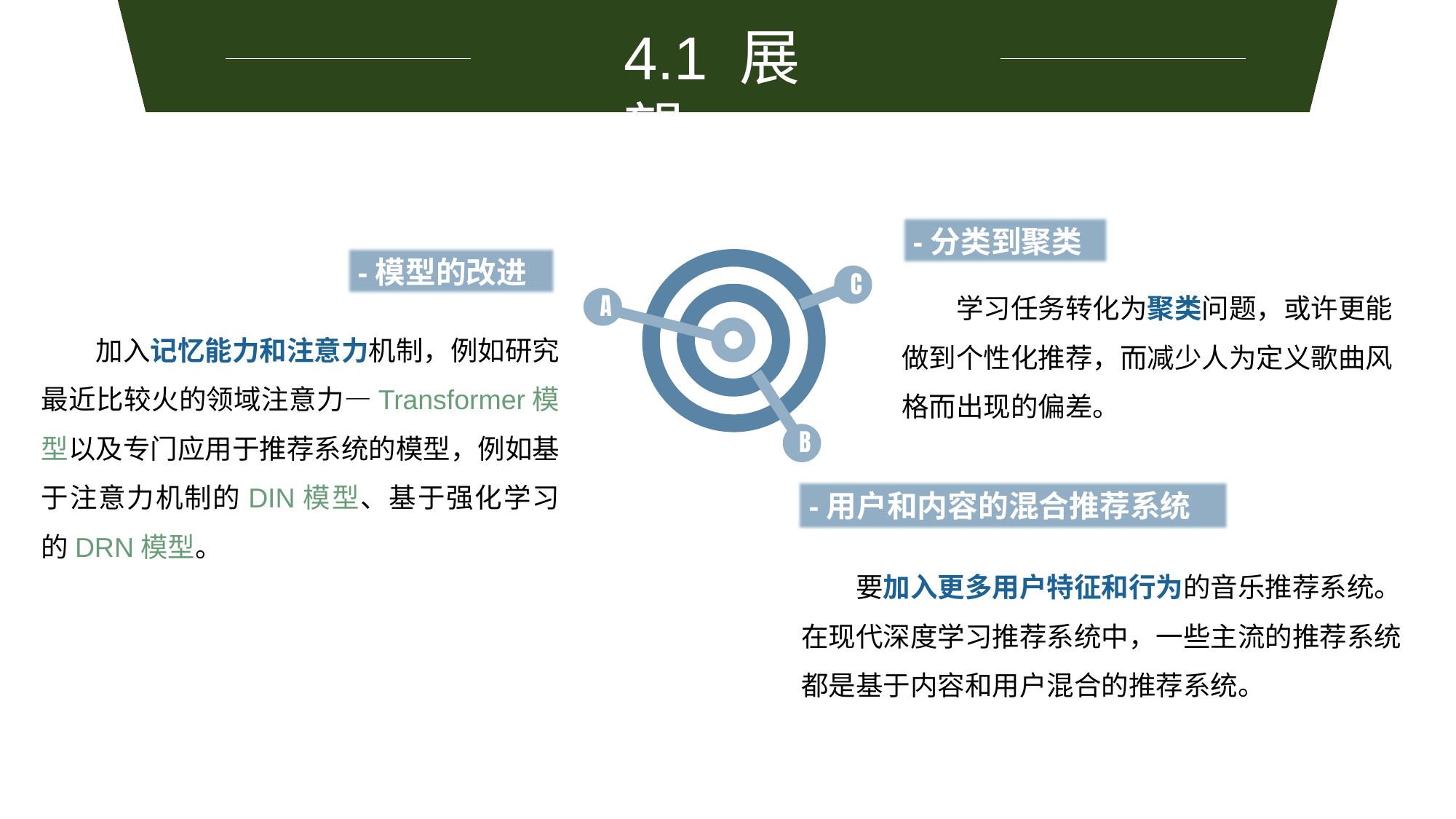

4.1 展望
-分类到聚类
-模型的改进

C
学习任务转化为聚类问题，或许更能做到个性化推荐，而减少人为定义歌曲风格而出现的偏差。

A

加入记忆能力和注意力机制，例如研究最近比较火的领域注意力—Transformer模型以及专门应用于推荐系统的模型，例如基于注意力机制的DIN模型、基于强化学习的DRN模型。

B
-用户和内容的混合推荐系统
要加入更多用户特征和行为的音乐推荐系统。在现代深度学习推荐系统中，一些主流的推荐系统都是基于内容和用户混合的推荐系统。